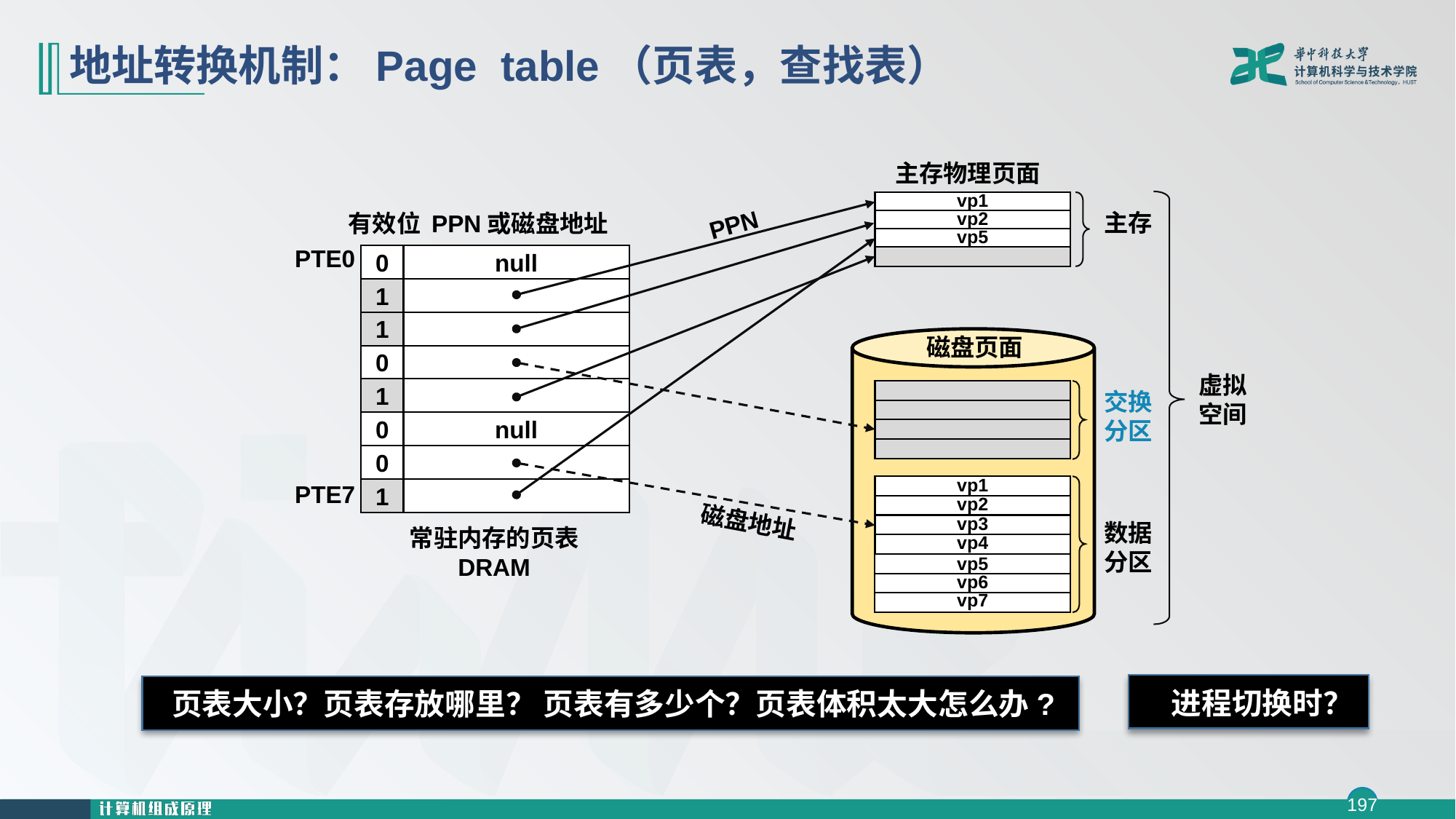

# 地址转换机制：Page  table（页表，查找表）
主存物理页面
vp1

虚拟空间

vp2
主存
有效位
PPN或磁盘地址
PPN

vp5

PTE0
0
null
1

1

0

1

0
null
0

1

磁盘页面

交换
分区

vp1

vp2
vp3
数据
分区
vp4
vp5
vp6
vp7
PTE7

磁盘地址

常驻内存的页表
DRAM

进程切换时？

页表大小？页表存放哪里？ 页表有多少个？页表体积太大怎么办?